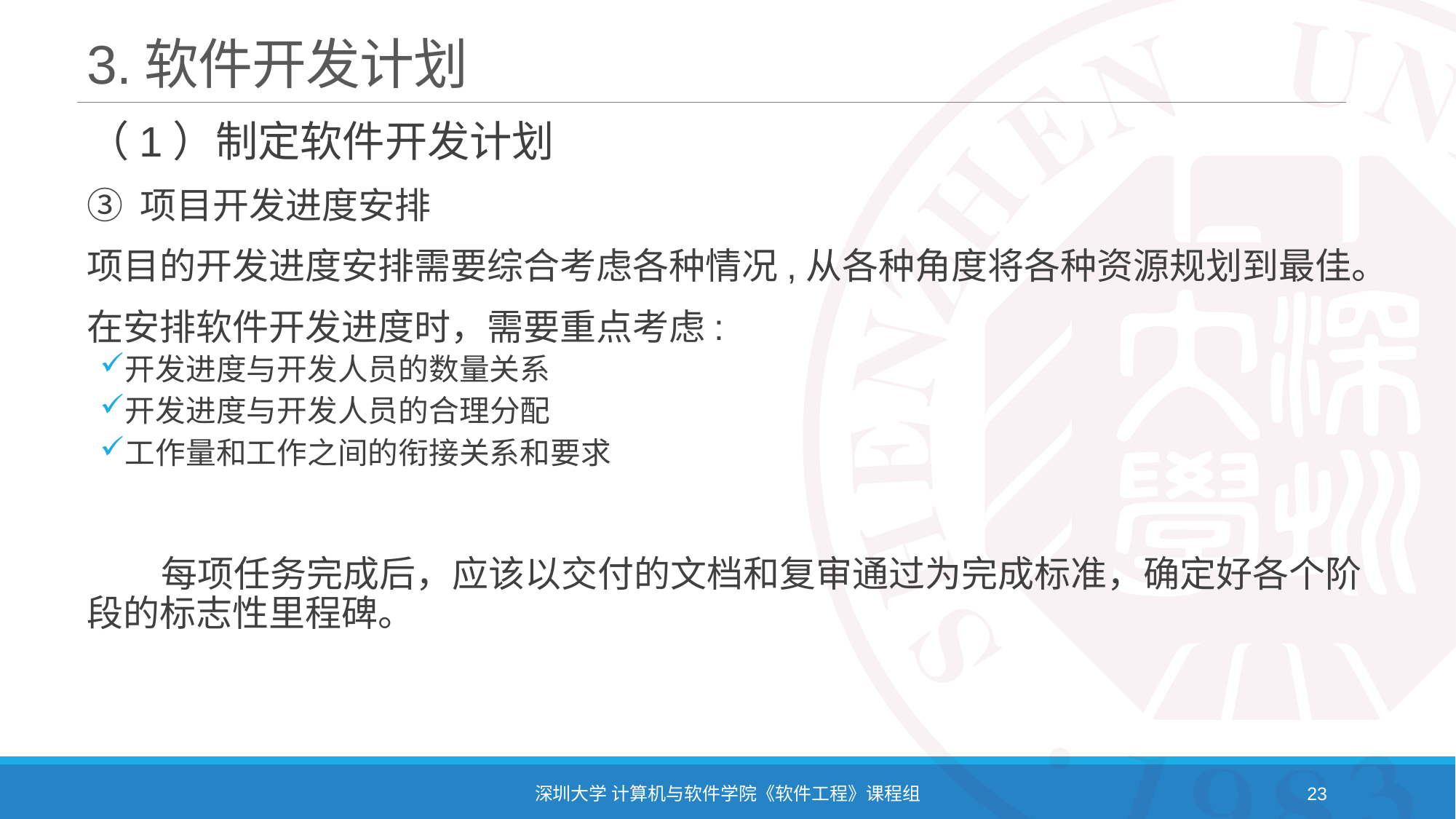

# 3.软件开发计划
（1）制定软件开发计划
③ 项目开发进度安排
项目的开发进度安排需要综合考虑各种情况,从各种角度将各种资源规划到最佳。
在安排软件开发进度时，需要重点考虑:
开发进度与开发人员的数量关系
开发进度与开发人员的合理分配
工作量和工作之间的衔接关系和要求

        每项任务完成后，应该以交付的文档和复审通过为完成标准，确定好各个阶段的标志性里程碑。

深圳大学 计算机与软件学院《软件工程》课程组
23